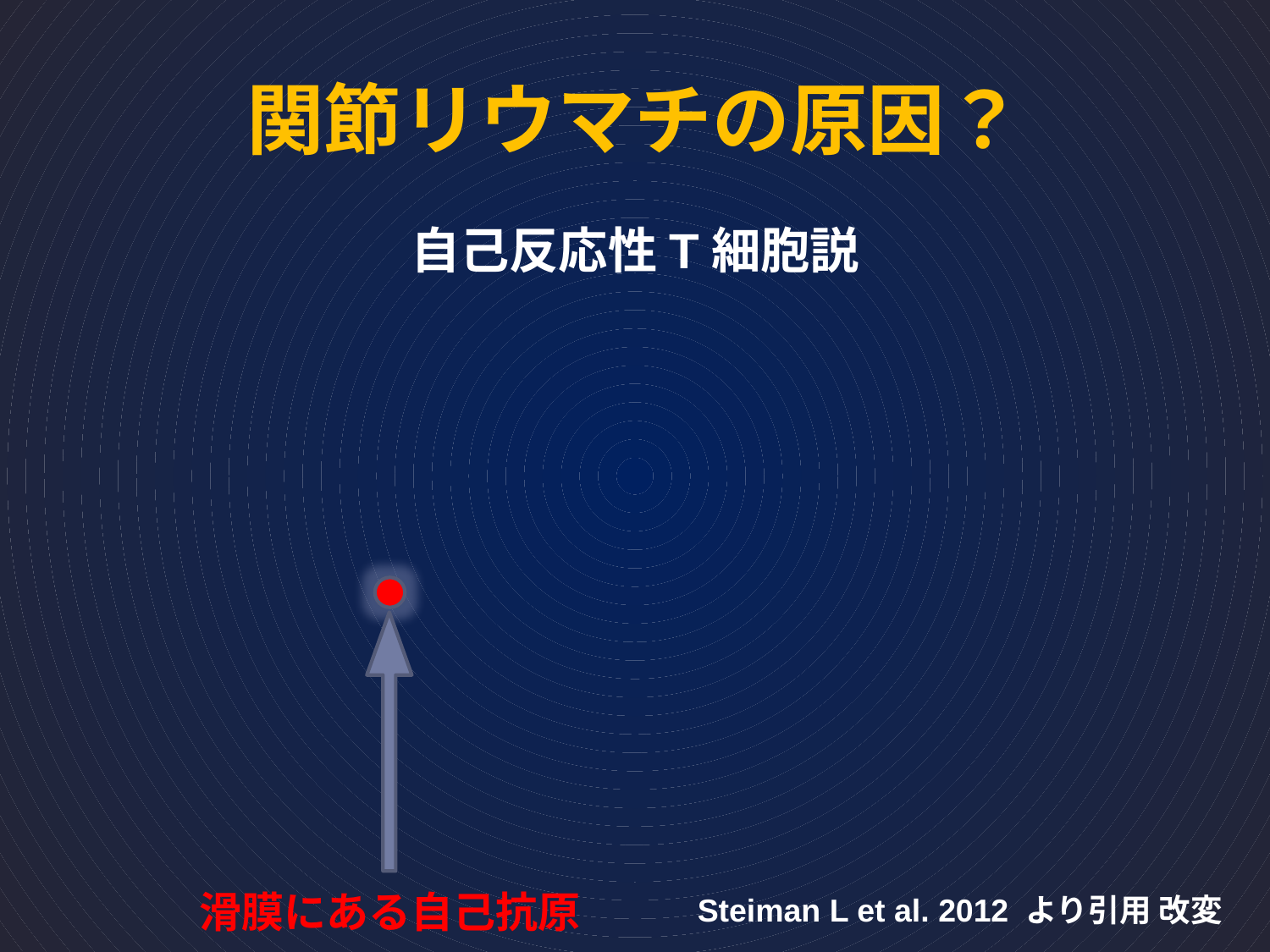

# 関節リウマチの原因？
自己反応性T細胞説

滑膜にある自己抗原
Steiman L et al. 2012 より引用 改変